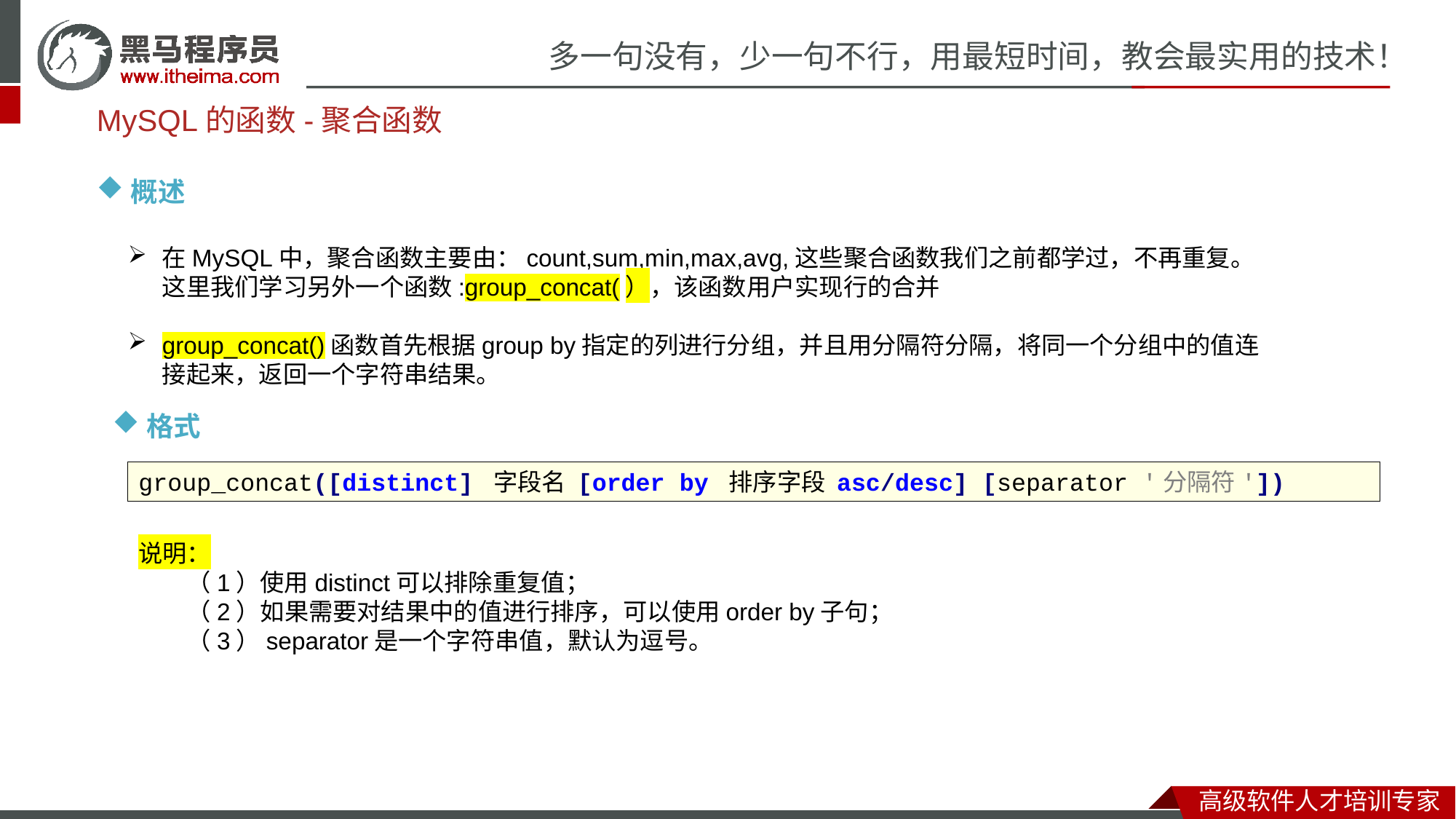

MySQL的函数-聚合函数
概述
在MySQL中，聚合函数主要由：count,sum,min,max,avg,这些聚合函数我们之前都学过，不再重复。这里我们学习另外一个函数:group_concat(），该函数用户实现行的合并

group_concat()函数首先根据group by指定的列进行分组，并且用分隔符分隔，将同一个分组中的值连接起来，返回一个字符串结果。

格式
group_concat([distinct] 字段名 [order by 排序字段 asc/desc] [separator '分隔符'])
说明：
　　（1）使用distinct可以排除重复值；
　　（2）如果需要对结果中的值进行排序，可以使用order by子句；
　　（3）separator是一个字符串值，默认为逗号。